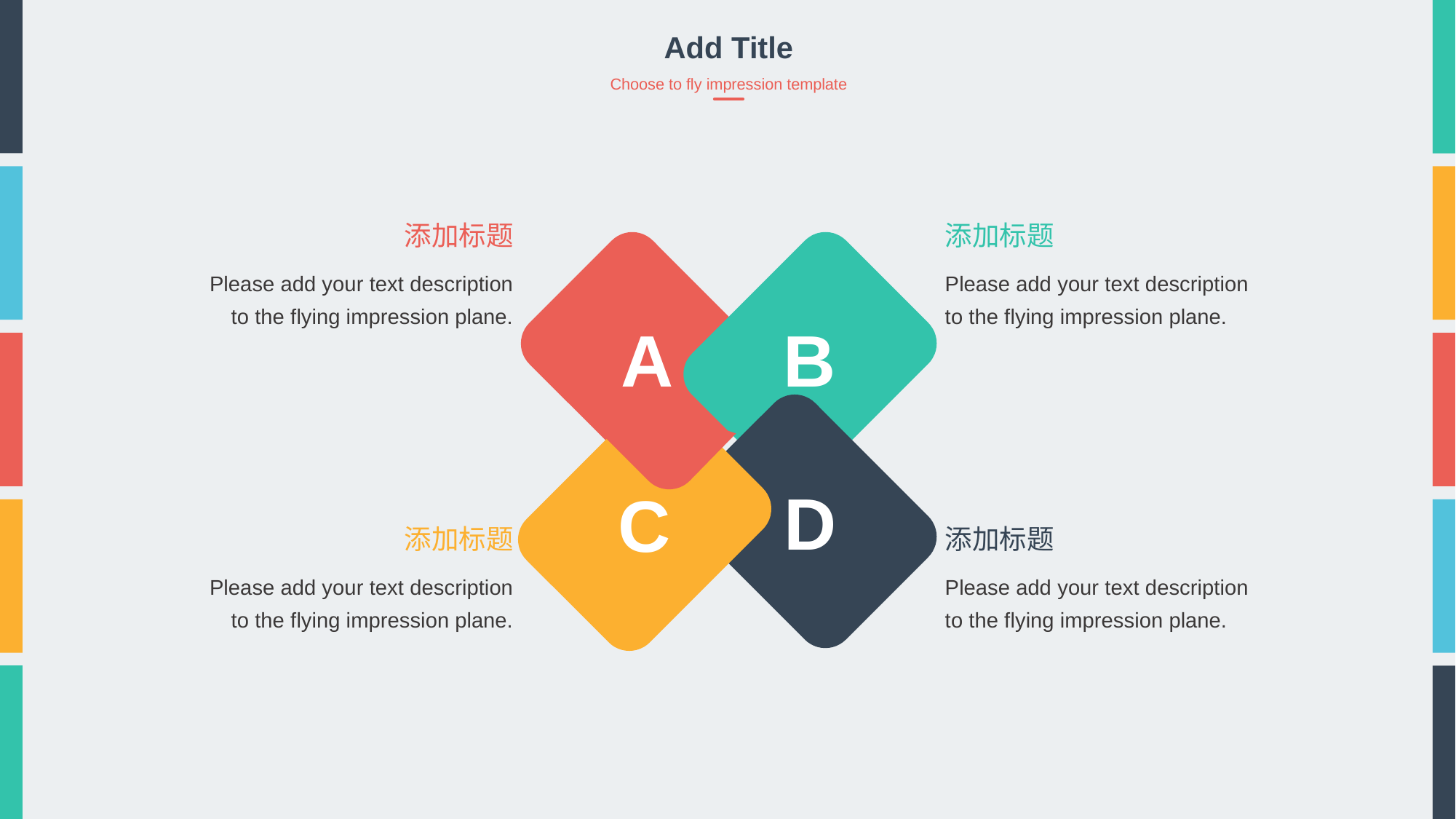

Add Title
Choose to fly impression template

添加标题
添加标题

Please add your text description to the flying impression plane.
Please add your text description to the flying impression plane.

A
B

D
C

添加标题
添加标题
Please add your text description to the flying impression plane.
Please add your text description to the flying impression plane.